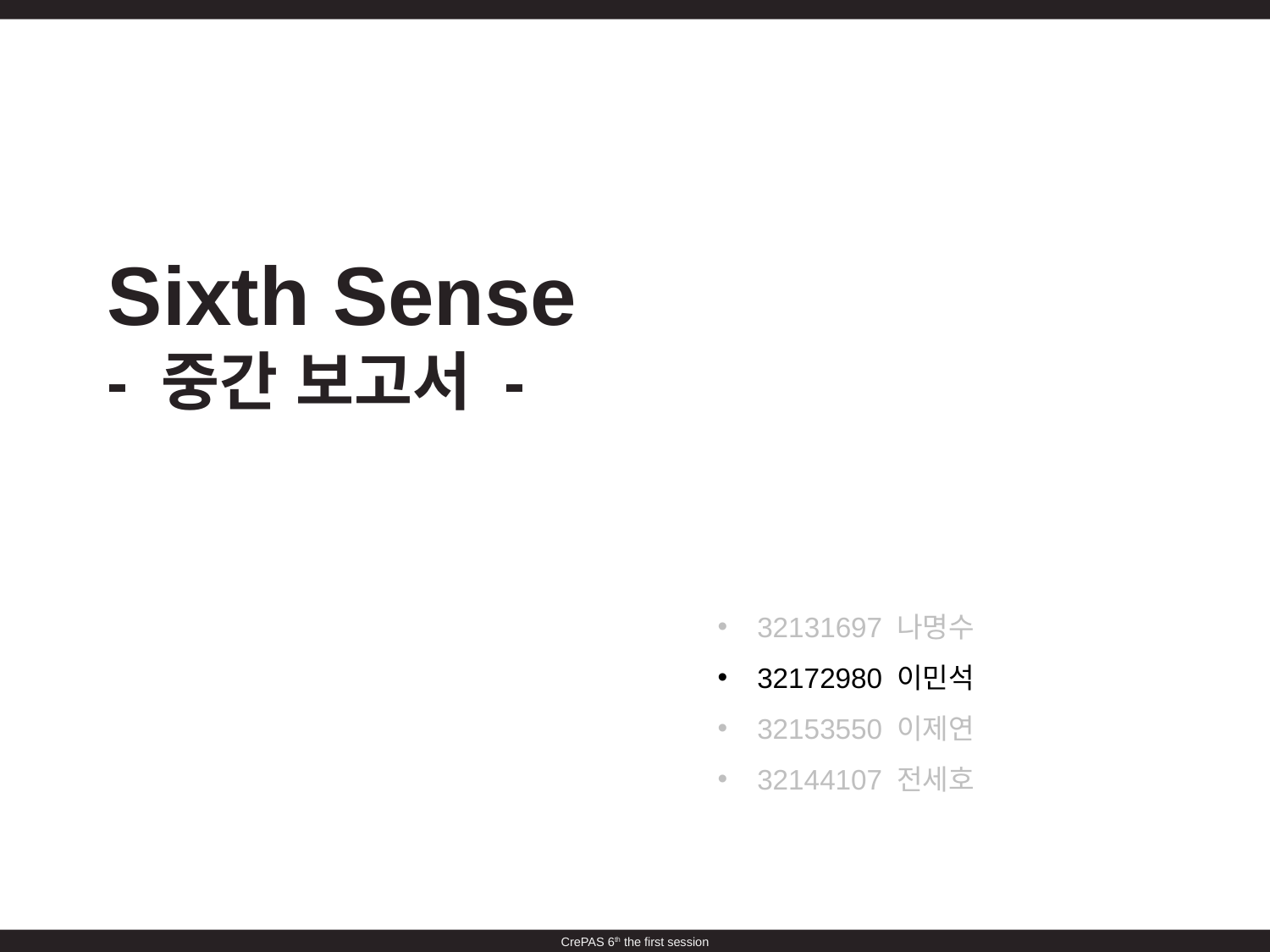

Sixth Sense
- 중간 보고서 -

32131697 나명수
32172980 이민석
32153550 이제연
32144107 전세호

CrePAS 6th the first session